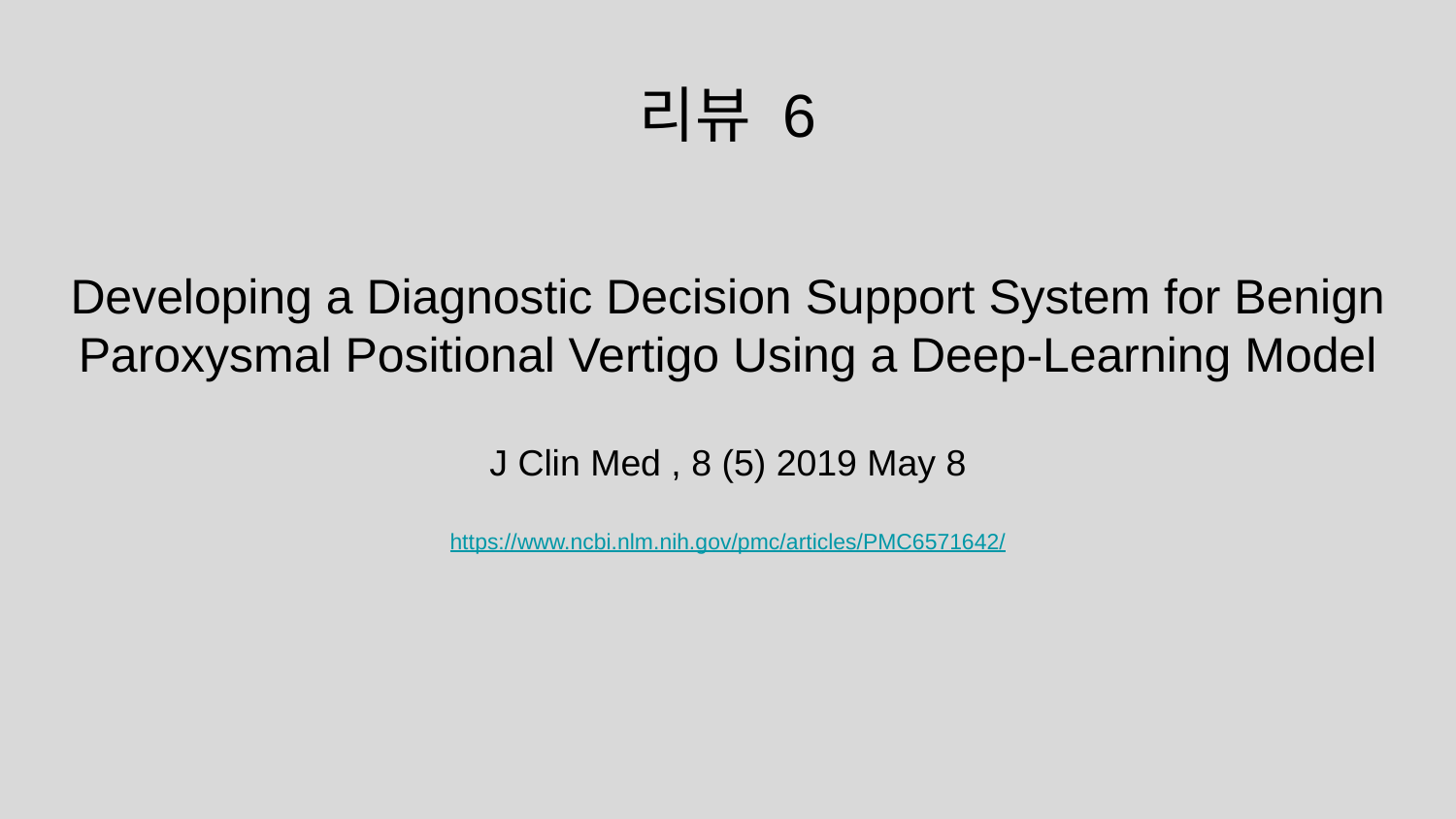

리뷰 6
# Developing a Diagnostic Decision Support System for Benign Paroxysmal Positional Vertigo Using a Deep-Learning Model

J Clin Med , 8 (5) 2019 May 8

https://www.ncbi.nlm.nih.gov/pmc/articles/PMC6571642/